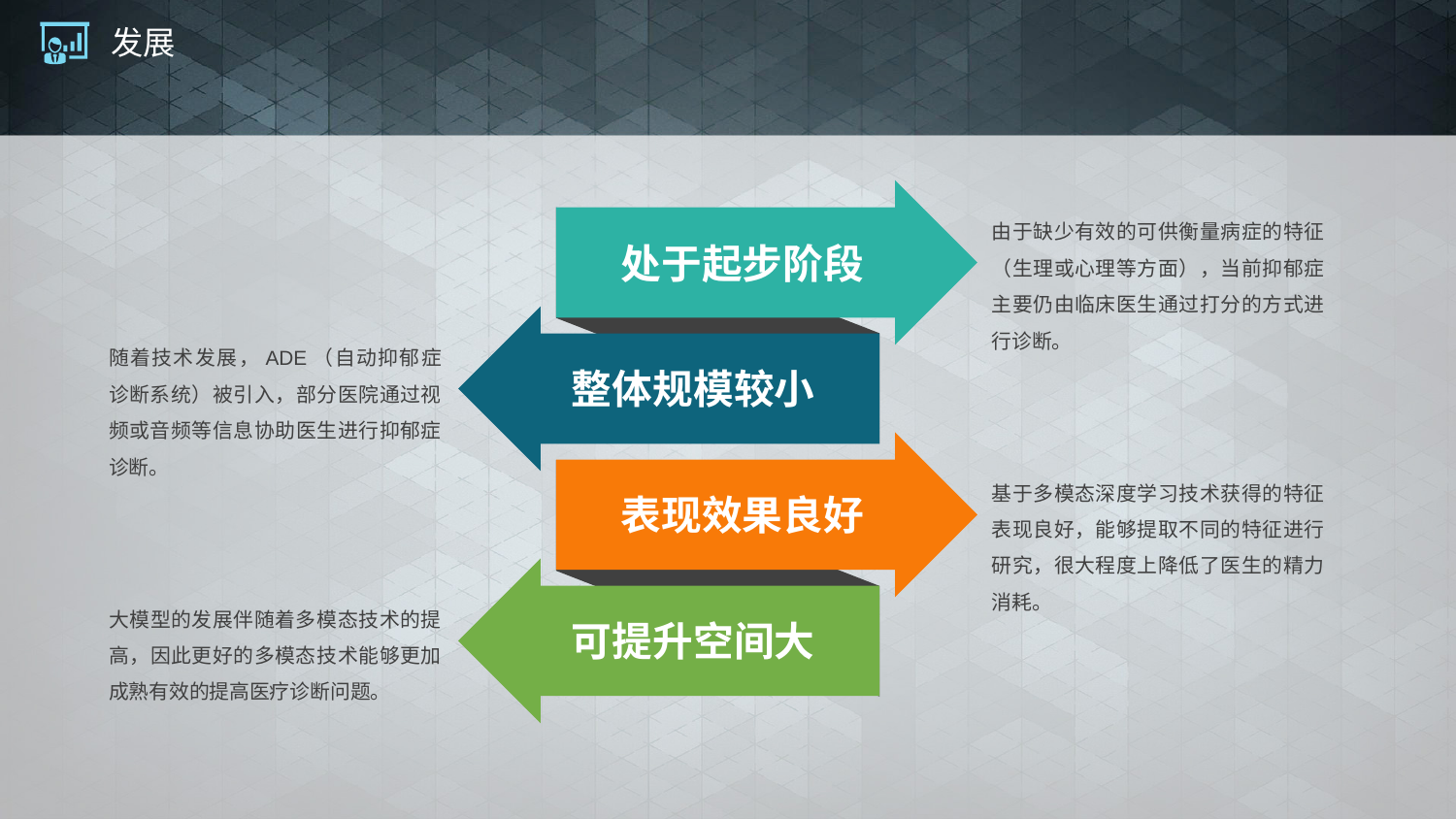

# 发展

由于缺少有效的可供衡量病症的特征（生理或心理等方面），当前抑郁症主要仍由临床医生通过打分的方式进行诊断。
处于起步阶段

随着技术发展，ADE（自动抑郁症诊断系统）被引入，部分医院通过视频或音频等信息协助医生进行抑郁症诊断。
整体规模较小

基于多模态深度学习技术获得的特征表现良好，能够提取不同的特征进行研究，很大程度上降低了医生的精力消耗。
表现效果良好

大模型的发展伴随着多模态技术的提高，因此更好的多模态技术能够更加成熟有效的提高医疗诊断问题。
可提升空间大